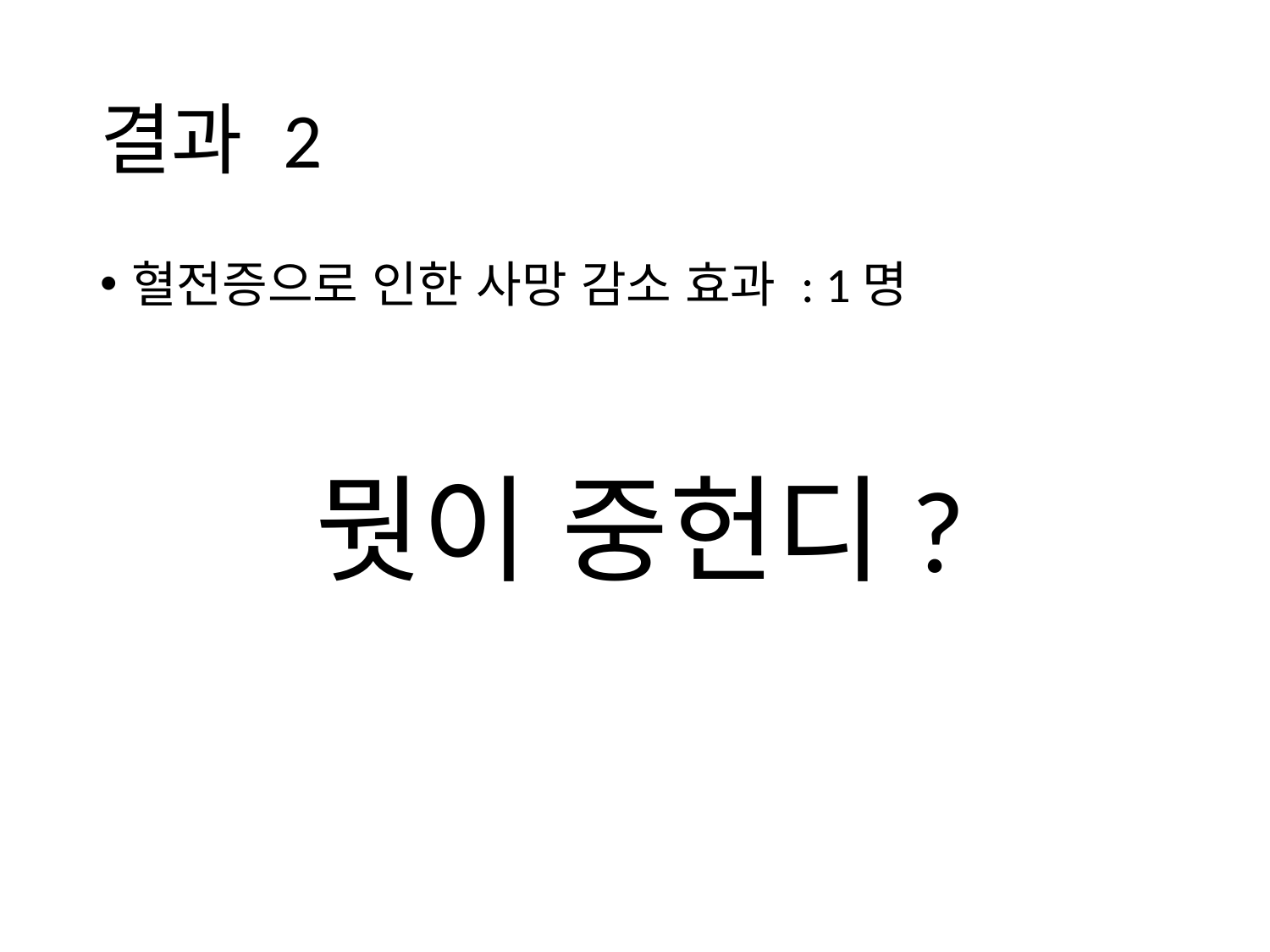

# 결과 2
혈전증으로 인한 사망 감소 효과 : 1명
뭣이 중헌디?